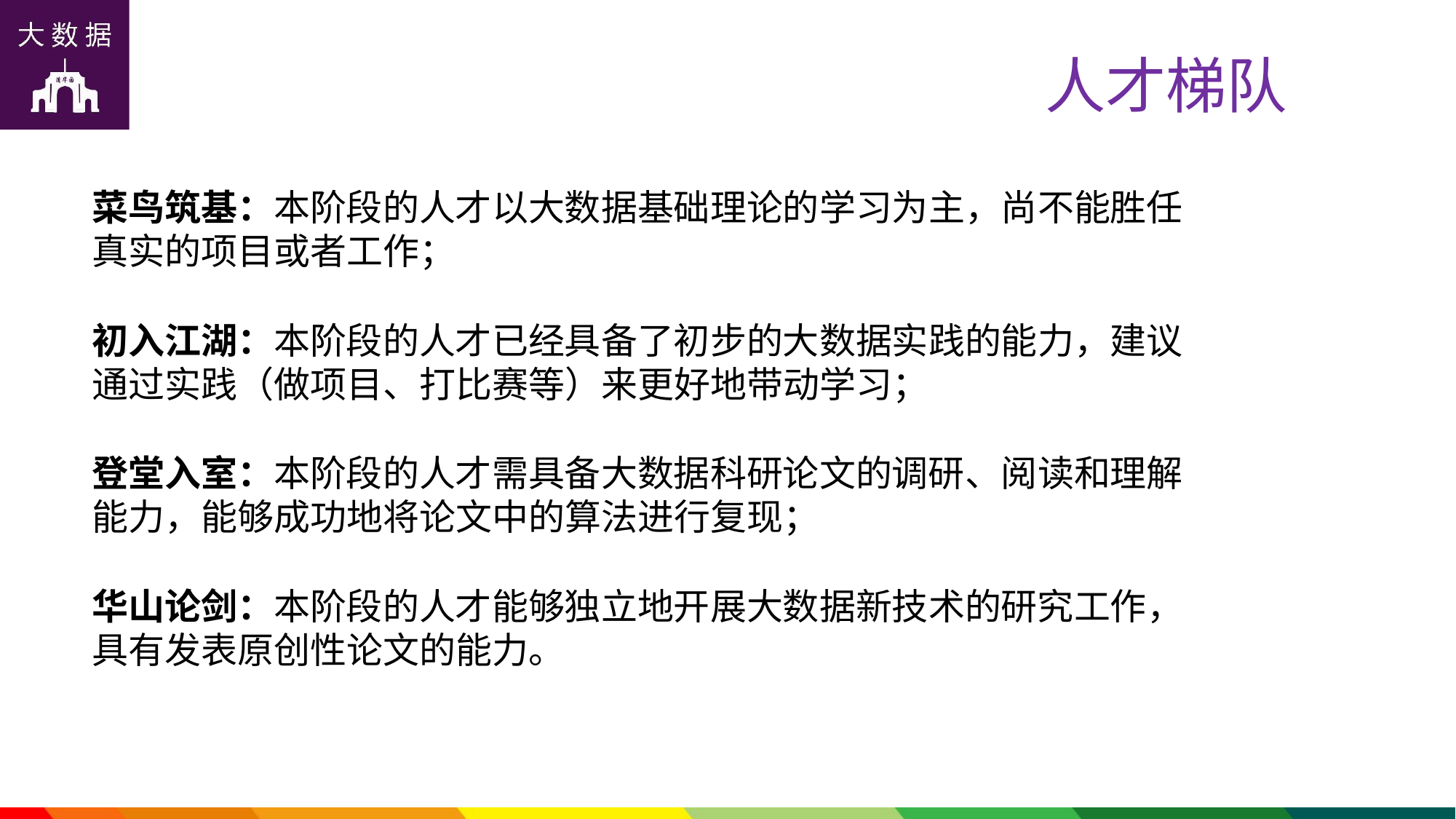

# 人才梯队
菜鸟筑基：本阶段的人才以大数据基础理论的学习为主，尚不能胜任 真实的项目或者工作；

初入江湖：本阶段的人才已经具备了初步的大数据实践的能力，建议 通过实践（做项目、打比赛等）来更好地带动学习；

登堂入室：本阶段的人才需具备大数据科研论文的调研、阅读和理解 能力，能够成功地将论文中的算法进行复现；

华山论剑：本阶段的人才能够独立地开展大数据新技术的研究工作， 具有发表原创性论文的能力。